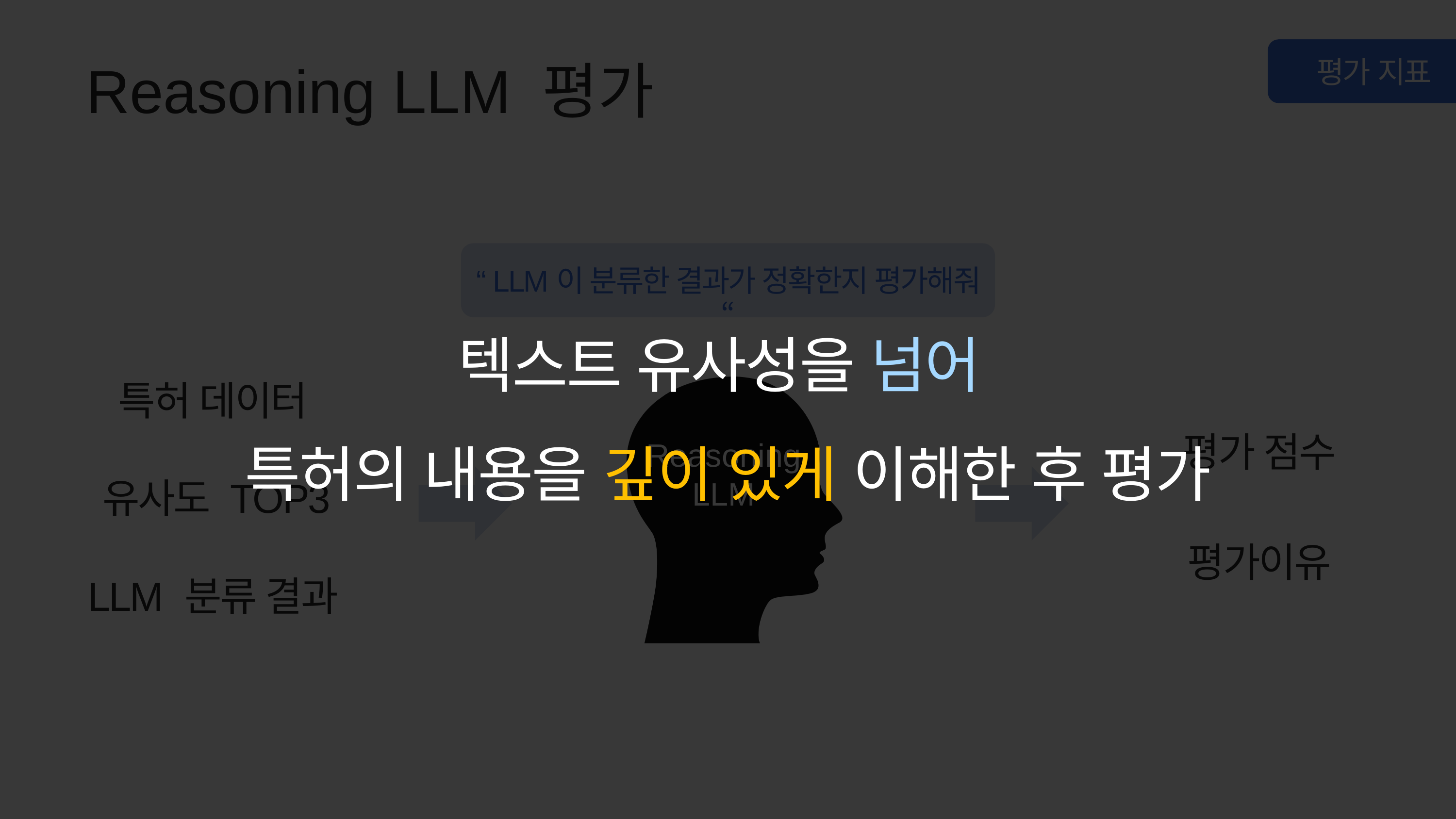

Reasoning LLM 평가
평가 지표

“ LLM이 분류한 결과가 정확한지 평가해줘 “
텍스트 유사성을 넘어
특허의 내용을 깊이 있게 이해한 후 평가
특허 데이터
Reasoning

Reasoning
LLM
평가 점수
유사도 TOP3

평가이유
LLM 분류 결과